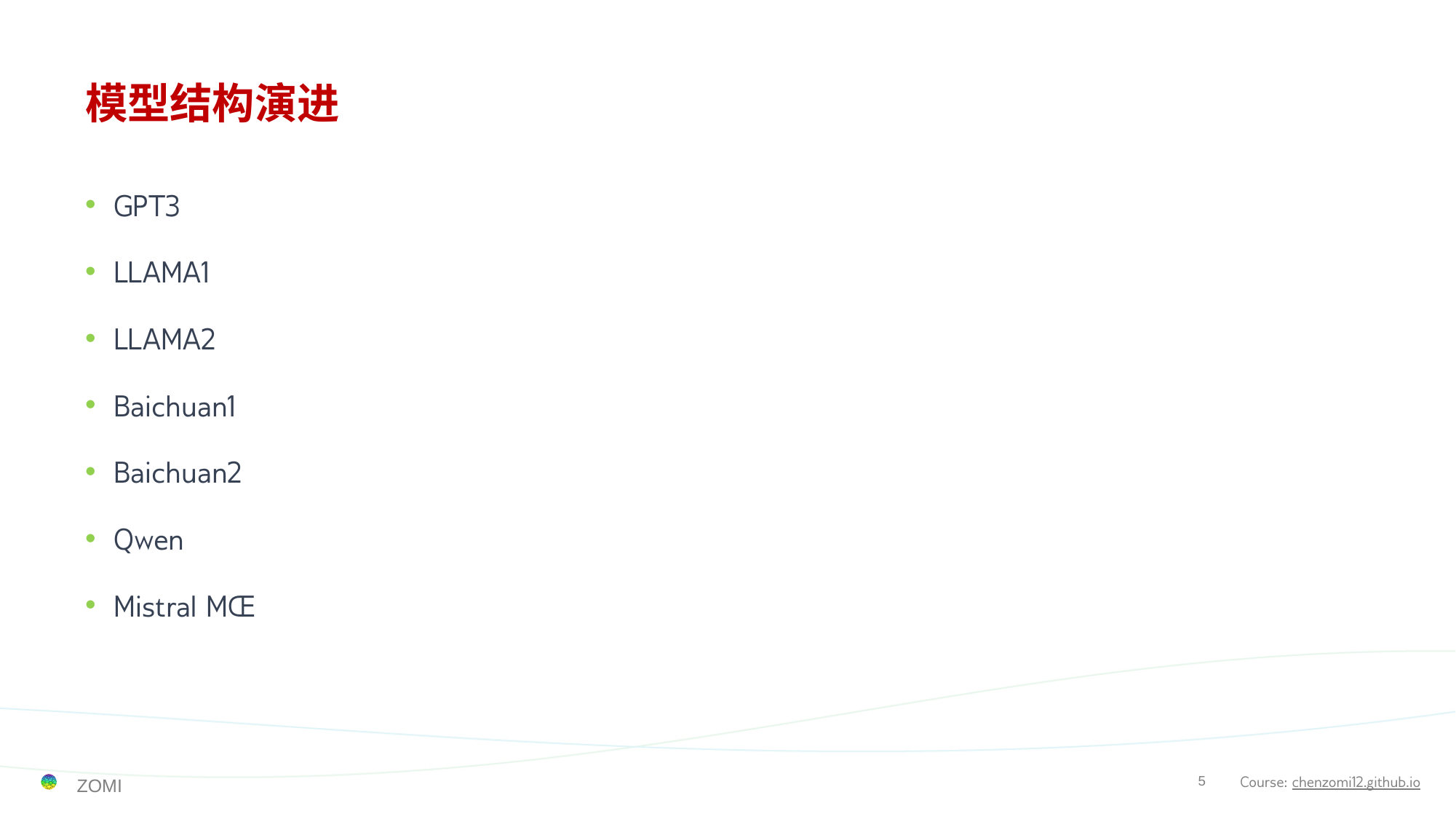

# 模型结构演进
GPT3
LLAMA1
LLAMA2
Baichuan1
Baichuan2
Qwen
Mistral MOE